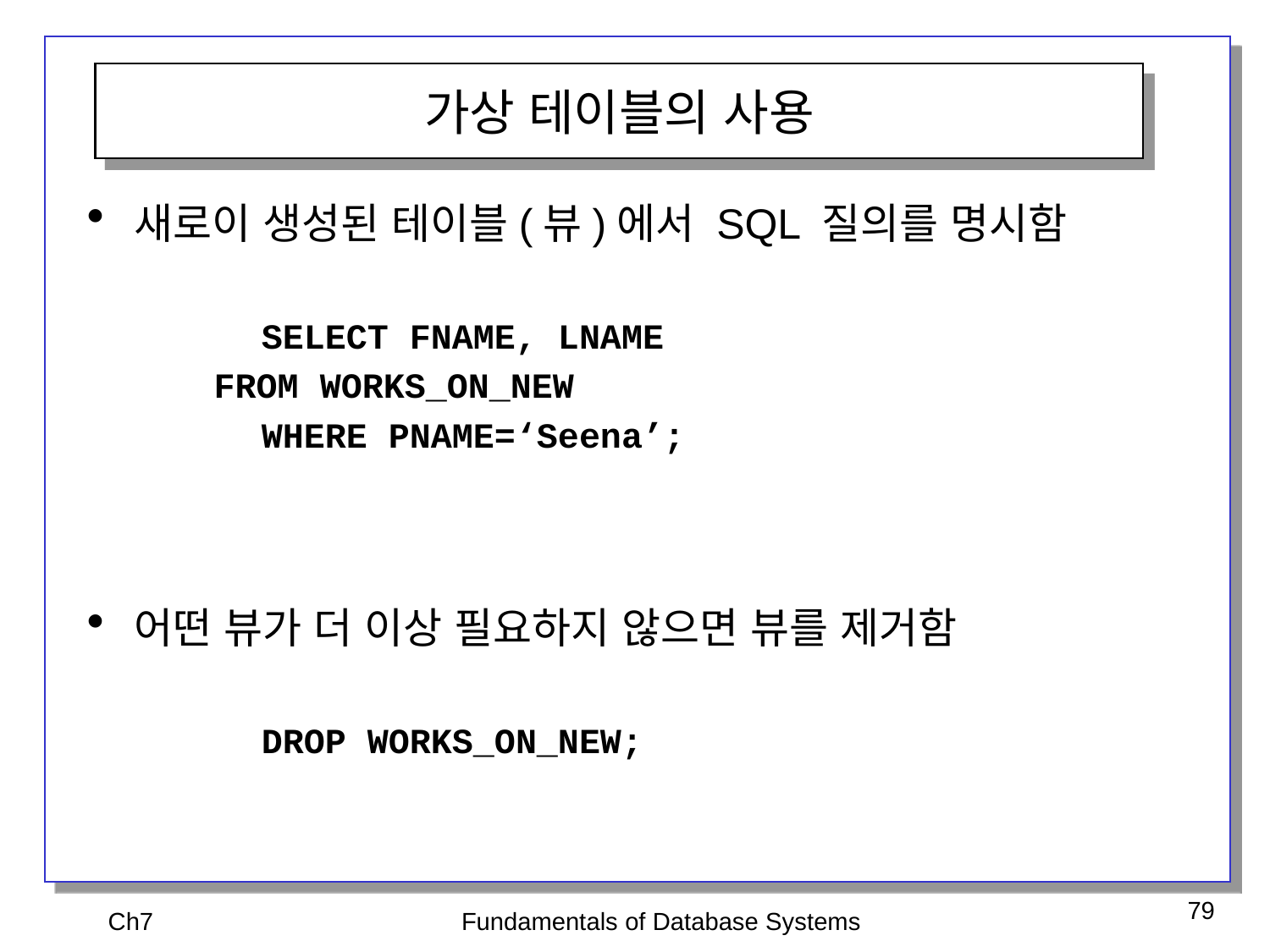

가상 테이블의 사용
새로이 생성된 테이블(뷰)에서 SQL 질의를 명시함

		SELECT FNAME, LNAME
      FROM WORKS_ON_NEW
		WHERE PNAME=‘Seena’;

어떤 뷰가 더 이상 필요하지 않으면 뷰를 제거함

		DROP WORKS_ON_NEW;

Ch7
Fundamentals of Database Systems
79